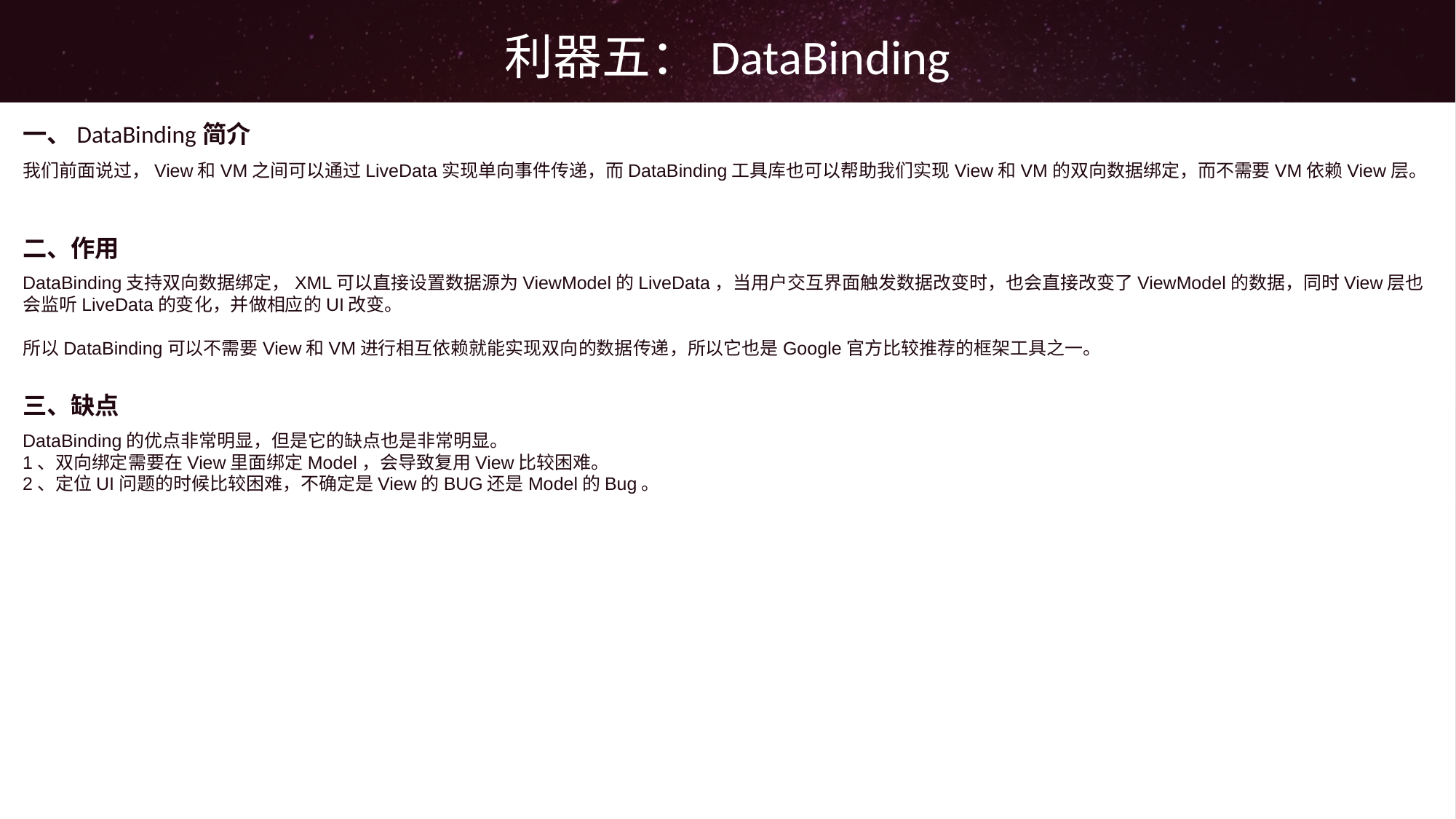

利器五：DataBinding
一、DataBinding简介
我们前面说过，View和VM之间可以通过LiveData实现单向事件传递，而DataBinding工具库也可以帮助我们实现View和VM的双向数据绑定，而不需要VM依赖View层。
二、作用
DataBinding支持双向数据绑定，XML可以直接设置数据源为ViewModel的LiveData，当用户交互界面触发数据改变时，也会直接改变了ViewModel的数据，同时View层也会监听LiveData的变化，并做相应的UI改变。

所以DataBinding可以不需要View和VM进行相互依赖就能实现双向的数据传递，所以它也是Google官方比较推荐的框架工具之一。
三、缺点
DataBinding的优点非常明显，但是它的缺点也是非常明显。
1、双向绑定需要在View里面绑定Model，会导致复用View比较困难。
2、定位UI问题的时候比较困难，不确定是View的BUG还是Model的Bug。